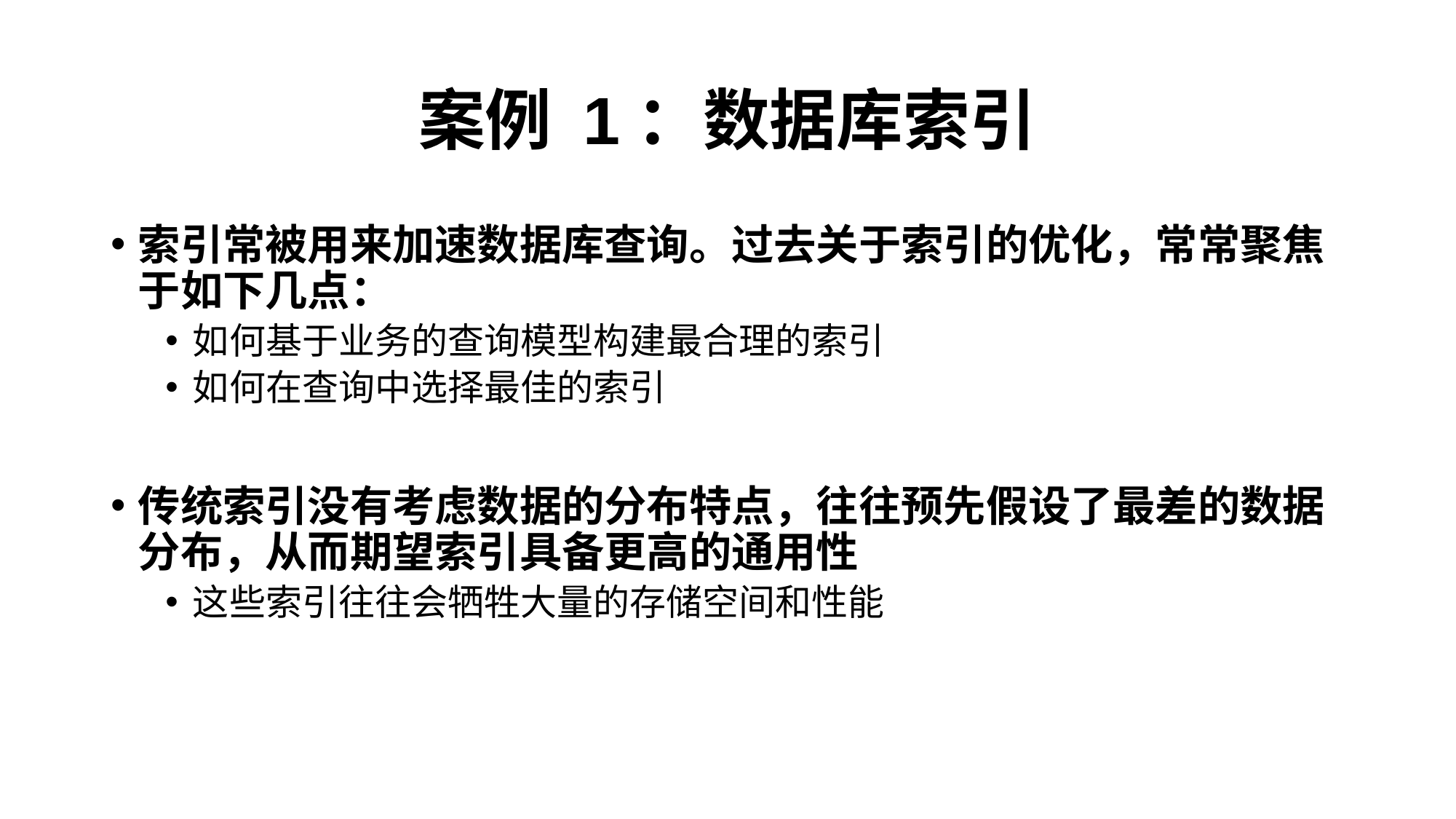

# 案例 1：数据库索引
索引常被用来加速数据库查询。过去关于索引的优化，常常聚焦于如下几点：
如何基于业务的查询模型构建最合理的索引
如何在查询中选择最佳的索引

传统索引没有考虑数据的分布特点，往往预先假设了最差的数据分布，从而期望索引具备更高的通用性
这些索引往往会牺牲大量的存储空间和性能